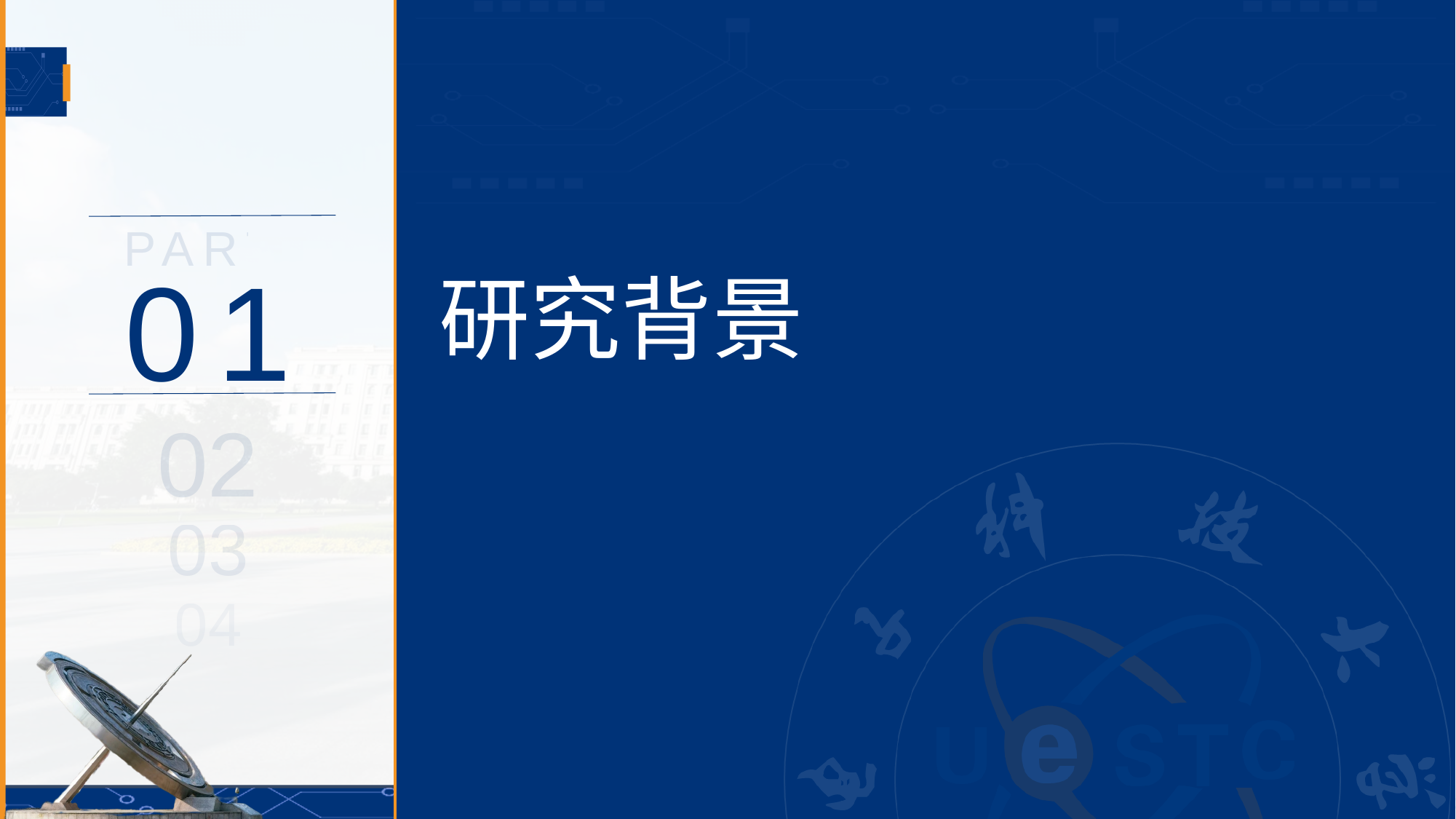

PART
# 研究背景
01
02
03
04